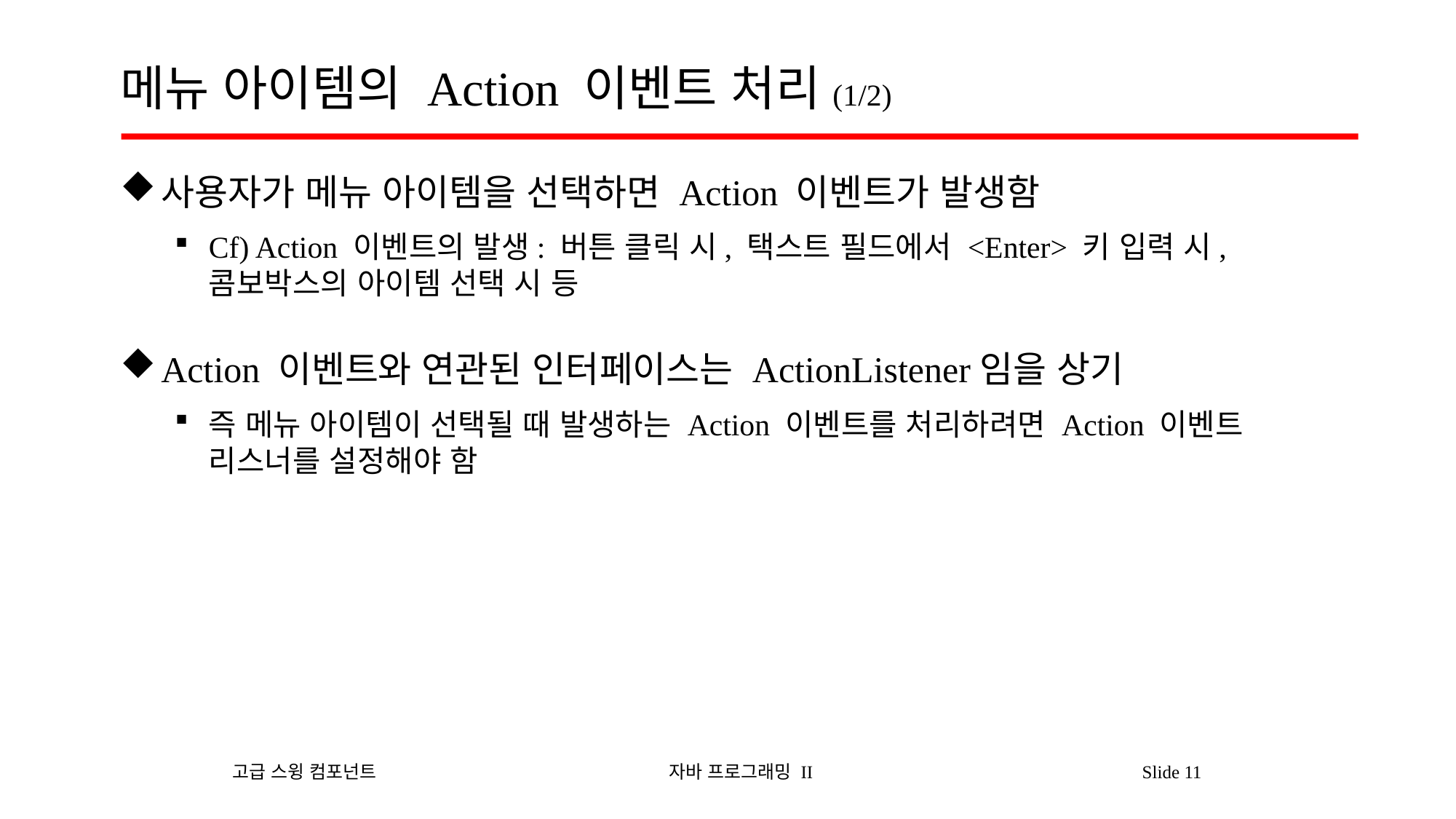

# 메뉴 아이템의 Action 이벤트 처리(1/2)
사용자가 메뉴 아이템을 선택하면 Action 이벤트가 발생함
Cf) Action 이벤트의 발생: 버튼 클릭 시, 택스트 필드에서 <Enter> 키 입력 시, 콤보박스의 아이템 선택 시 등
Action 이벤트와 연관된 인터페이스는 ActionListener임을 상기
즉 메뉴 아이템이 선택될 때 발생하는 Action 이벤트를 처리하려면 Action 이벤트 리스너를 설정해야 함